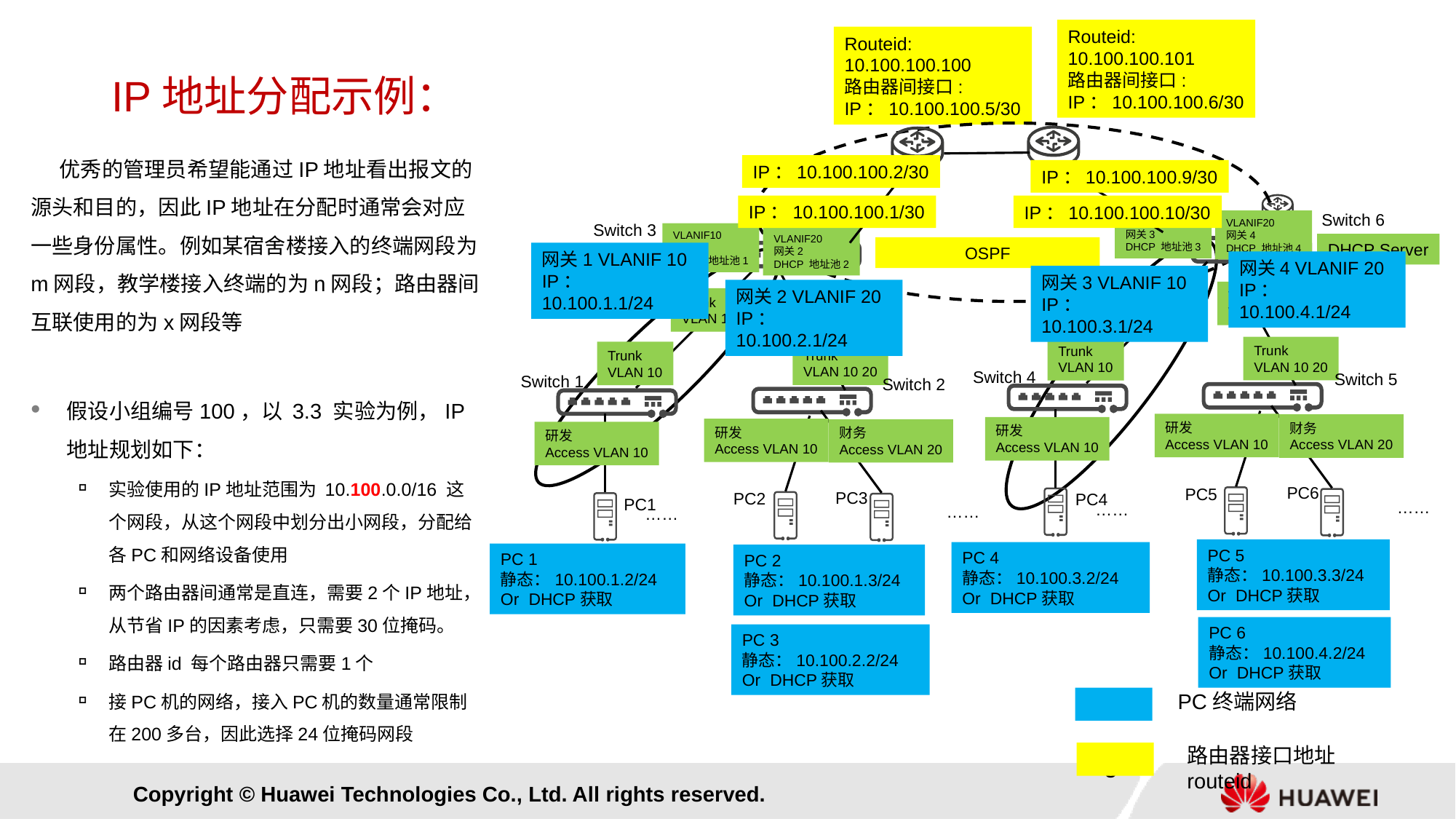

Routeid:
10.100.100.101
路由器间接口:
IP：10.100.100.6/30
Routeid:
10.100.100.100
路由器间接口:
IP：10.100.100.5/30
# IP地址分配示例：

Switch 6
VLANIF10
网关3
DHCP 地址池3
VLANIF20
网关4
DHCP 地址池4
DHCP Server

Trunk
VLAN 10 20
Trunk
VLAN 10
Trunk
VLAN 10 20
Trunk
VLAN 10
Switch 4
Switch 5

研发
Access VLAN 10
财务
Access VLAN 20
研发
Access VLAN 10
PC6
PC5
PC4

……
……
Switch 3
VLANIF10
网关1
DHCP 地址池1
VLANIF20
网关2
DHCP 地址池2

Trunk
VLAN 10 20
Trunk
VLAN 10
Trunk
VLAN 10 20
Trunk
VLAN 10
Switch 1
Switch 2

研发
Access VLAN 10
财务
Access VLAN 20
研发
Access VLAN 10
PC3
PC2
PC1

……
……
OSPF
     优秀的管理员希望能通过IP地址看出报文的源头和目的，因此IP地址在分配时通常会对应一些身份属性。例如某宿舍楼接入的终端网段为m网段，教学楼接入终端的为n网段；路由器间互联使用的为x网段等

假设小组编号100，以 3.3 实验为例，IP地址规划如下：
实验使用的IP地址范围为 10.100.0.0/16 这个网段，从这个网段中划分出小网段，分配给各PC和网络设备使用
两个路由器间通常是直连，需要2个IP地址，从节省IP的因素考虑，只需要30位掩码。
路由器id 每个路由器只需要1个
接PC机的网络，接入PC机的数量通常限制在200多台，因此选择24位掩码网段

IP：10.100.100.2/30
IP：10.100.100.9/30

IP：10.100.100.1/30
IP：10.100.100.10/30

网关1 VLANIF 10
IP：10.100.1.1/24
网关4 VLANIF 20
IP：10.100.4.1/24
网关3 VLANIF 10
IP：10.100.3.1/24
网关2 VLANIF 20
IP：10.100.2.1/24
PC 5
静态：10.100.3.3/24
Or  DHCP获取
PC 4
静态：10.100.3.2/24
Or  DHCP获取
PC 1
静态：10.100.1.2/24
Or  DHCP获取
PC 2
静态：10.100.1.3/24
Or  DHCP获取
PC 6
静态：10.100.4.2/24
Or  DHCP获取
PC 3
静态：10.100.2.2/24
Or  DHCP获取
PC终端网络

路由器接口地址
routeid

Page13